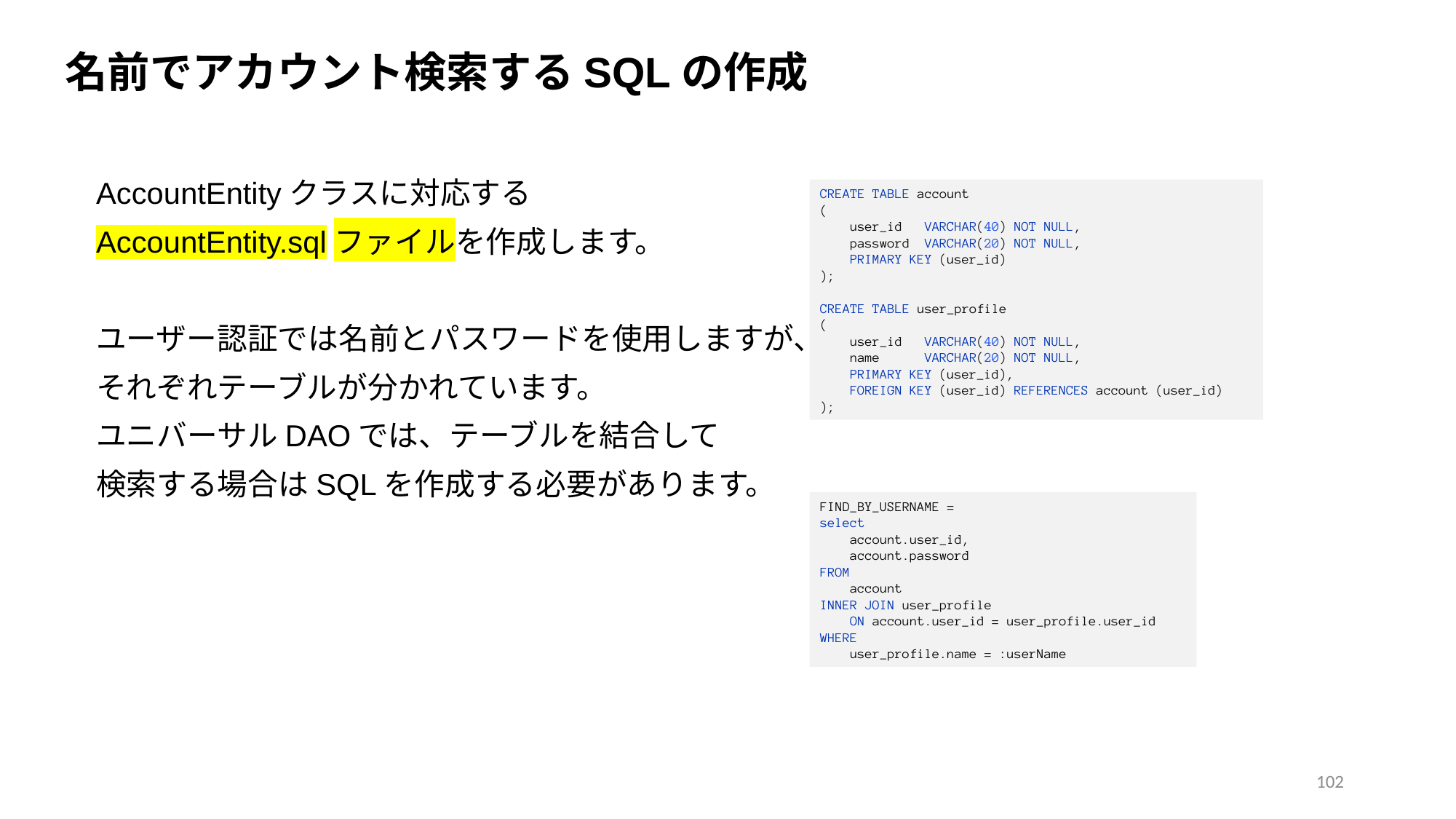

名前でアカウント検索するSQLの作成
AccountEntityクラスに対応する
AccountEntity.sqlファイルを作成します。

ユーザー認証では名前とパスワードを使用しますが、
それぞれテーブルが分かれています。
ユニバーサルDAOでは、テーブルを結合して
検索する場合はSQLを作成する必要があります。
CREATE TABLE account
(
    user_id   VARCHAR(40) NOT NULL,
    password  VARCHAR(20) NOT NULL,
    PRIMARY KEY (user_id)
);
CREATE TABLE user_profile
(
    user_id   VARCHAR(40) NOT NULL,
    name      VARCHAR(20) NOT NULL,
    PRIMARY KEY (user_id),
    FOREIGN KEY (user_id) REFERENCES account (user_id)
);
FIND_BY_USERNAME =
select
    account.user_id,
    account.password
FROM
    account
INNER JOIN user_profile
    ON account.user_id = user_profile.user_id
WHERE
    user_profile.name = :userName
102